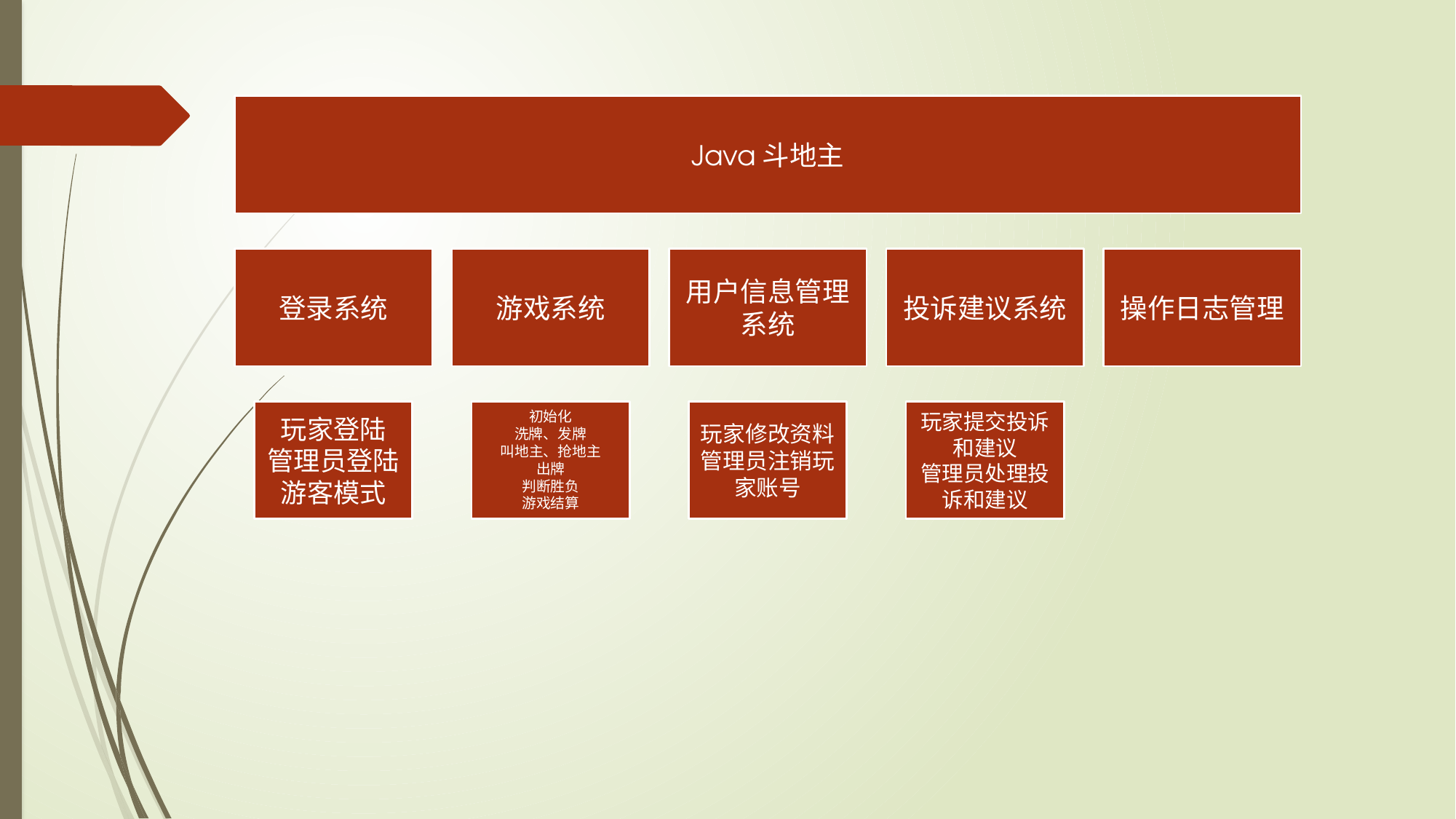

Java斗地主
登录系统
游戏系统
用户信息管理系统
投诉建议系统
玩家登陆
管理员登陆
游客模式
初始化
洗牌、发牌
叫地主、抢地主
出牌
判断胜负
游戏结算
玩家修改资料
管理员注销玩家账号
玩家提交投诉和建议
管理员处理投诉和建议
操作日志管理